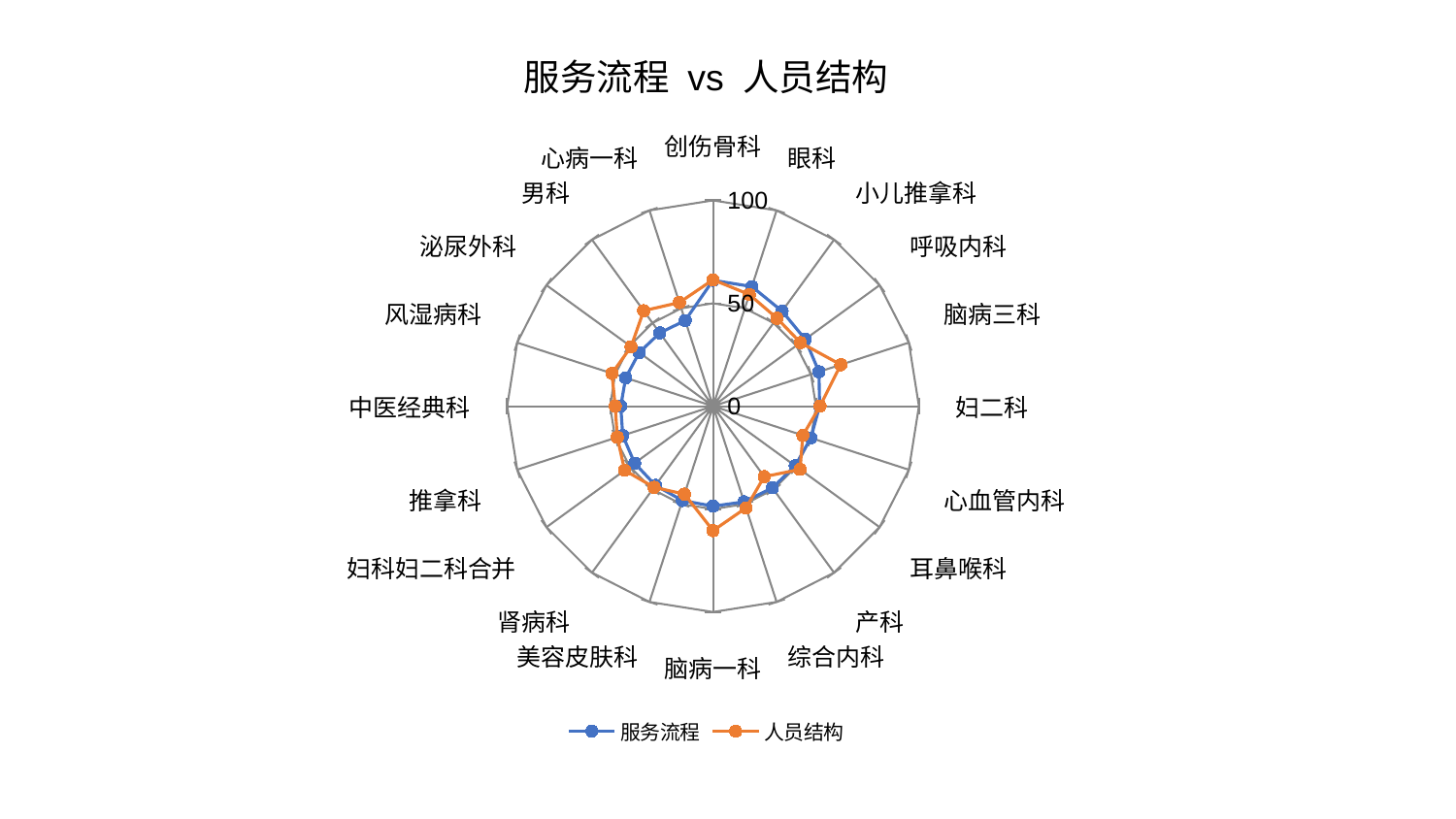

### Chart: 服务流程 vs 人员结构

| Category | 服务流程 | 人员结构 |
|---|---|---|
| 创伤骨科 | 61.16376891894468 | 61.425726482530145 |
| 眼科 | 61.11895471918926 | 57.06479309567973 |
| 小儿推拿科 | 57.08383462057492 | 52.82441316931411 |
| 呼吸内科 | 55.34408650291512 | 52.51794958304032 |
| 脑病三科 | 54.11453628340275 | 65.258783865856 |
| 妇二科 | 51.76422330940092 | 51.96418424008792 |
| 心血管内科 | 49.957376645078156 | 45.89700907984245 |
| 耳鼻喉科 | 49.32401370179849 | 52.26374842666584 |
| 产科 | 49.046441416702734 | 42.326642156052586 |
| 综合内科 | 48.860899163253215 | 51.95210672793539 |
| 脑病一科 | 48.60277881422621 | 60.469510472327215 |
| 美容皮肤科 | 48.208187452555975 | 44.94304343882125 |
| 肾病科 | 47.59114033150776 | 48.74620443697232 |
| 妇科妇二科合并 | 47.08069662573476 | 53.088611978092516 |
| 推拿科 | 46.11172196932235 | 48.89906493311241 |
| 中医经典科 | 44.83755671534094 | 47.52793995229929 |
| 风湿病科 | 44.6305661573776 | 51.60881035392464 |
| 泌尿外科 | 44.340685158841666 | 49.21068745970223 |
| 男科 | 44.00826949594723 | 57.34042177581078 |
| 心病一科 | 43.78566306972093 | 52.96158474078732 |
60